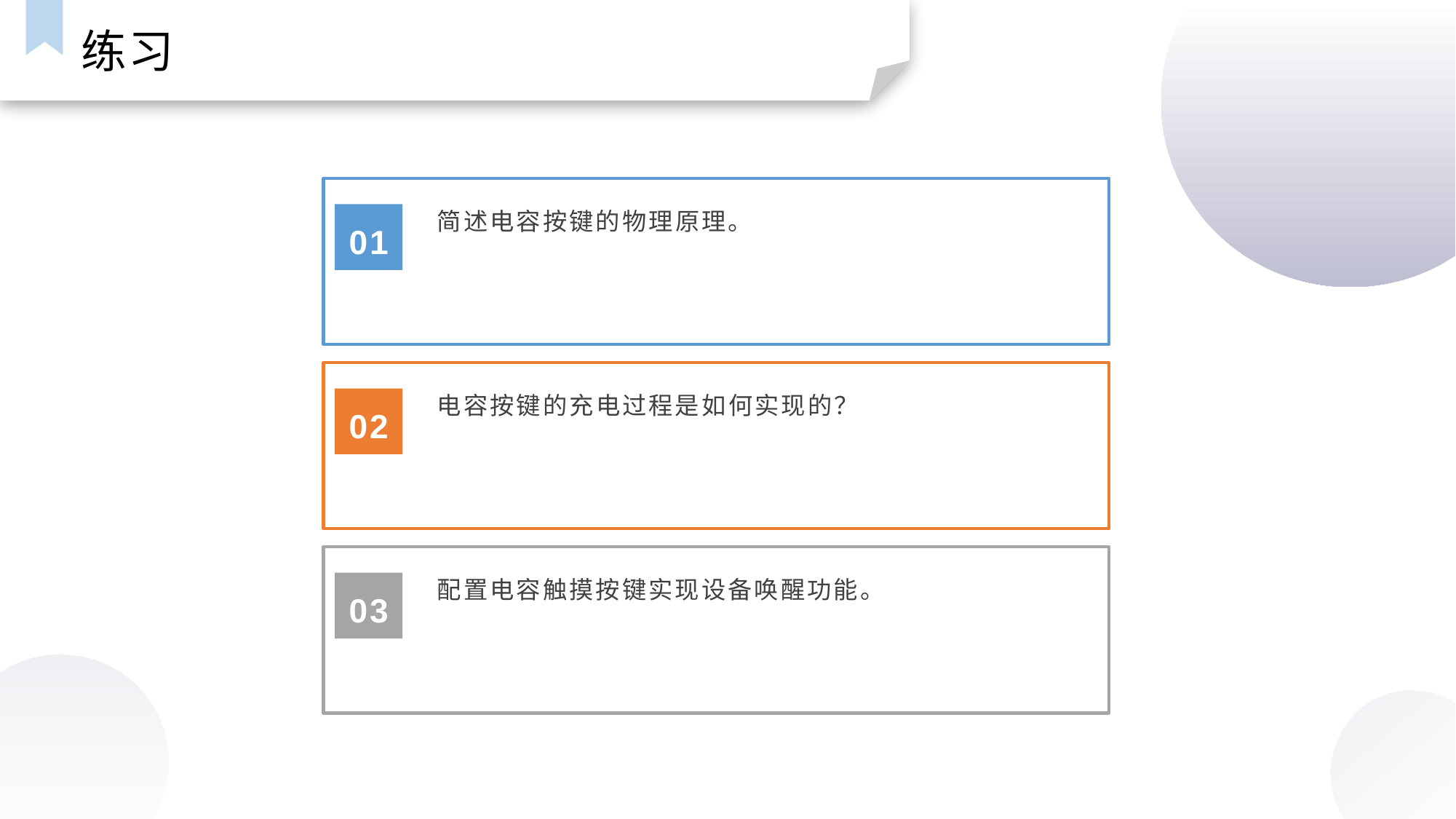

练习

简述电容按键的物理原理。

01

电容按键的充电过程是如何实现的？

02

配置电容触摸按键实现设备唤醒功能。

03